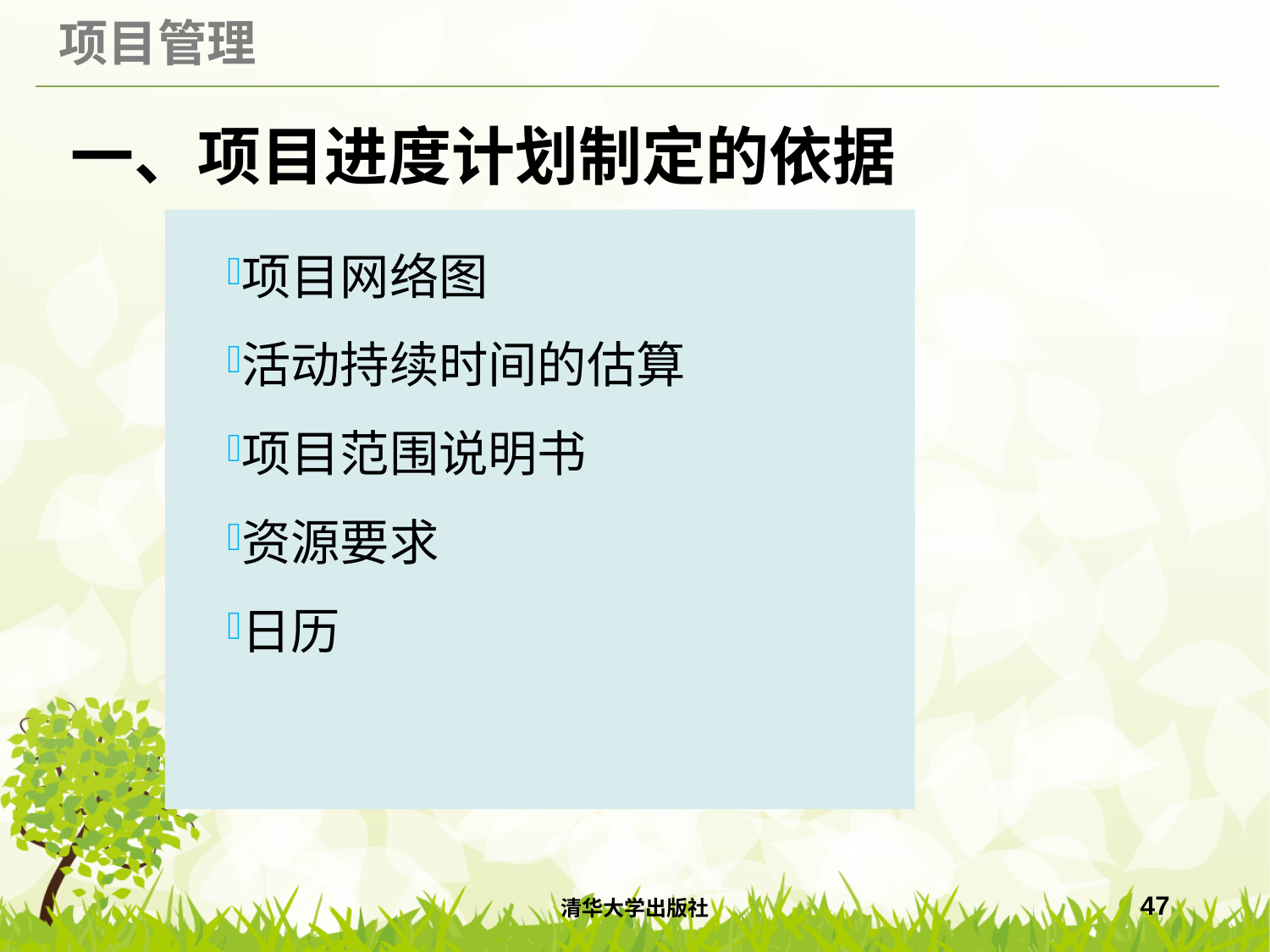

# 一、项目进度计划制定的依据
项目网络图
活动持续时间的估算
项目范围说明书
资源要求
日历

清华大学出版社
47